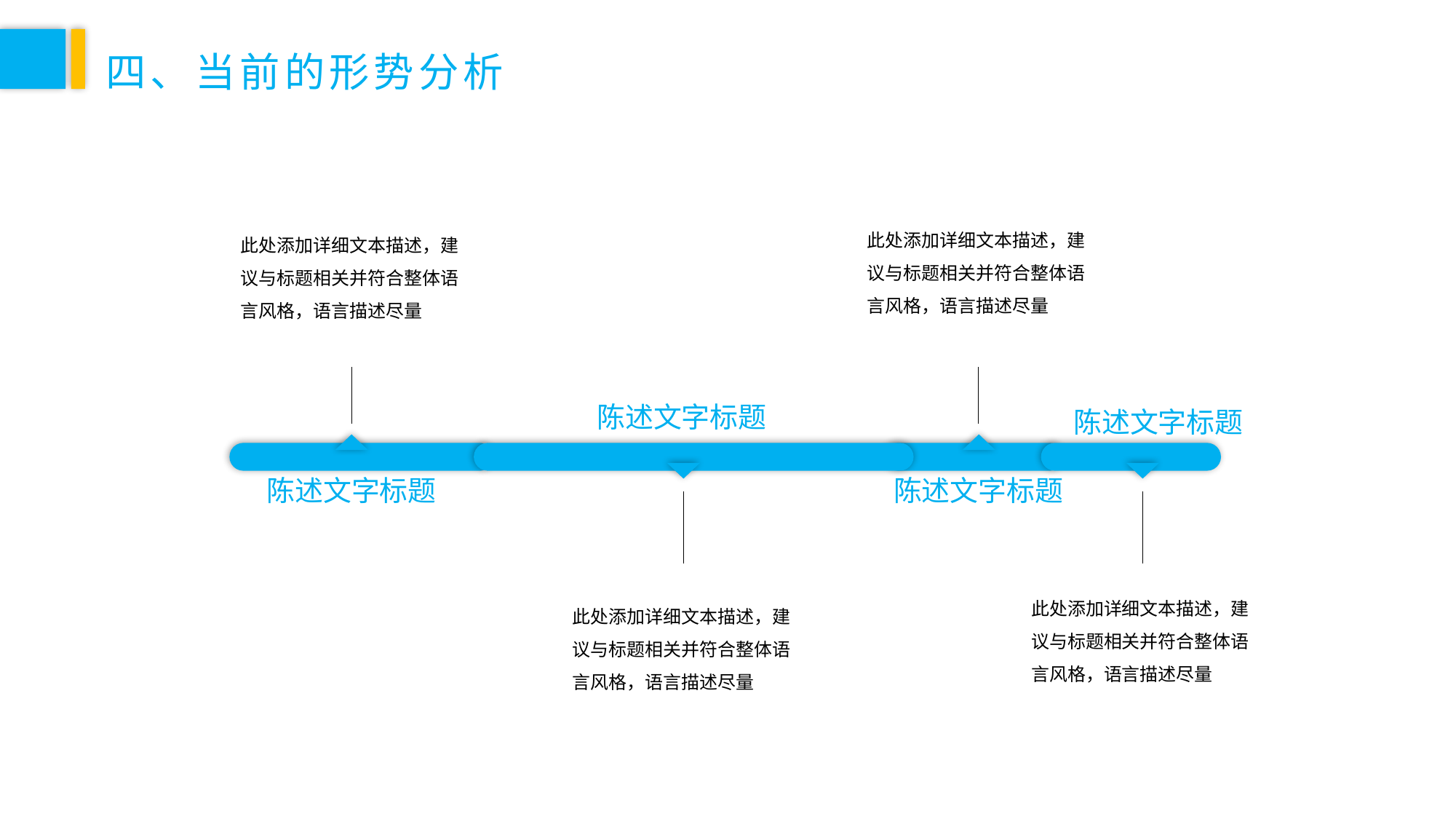

四、当前的形势分析

此处添加详细文本描述，建议与标题相关并符合整体语言风格，语言描述尽量
此处添加详细文本描述，建议与标题相关并符合整体语言风格，语言描述尽量
陈述文字标题
陈述文字标题

陈述文字标题
陈述文字标题
此处添加详细文本描述，建议与标题相关并符合整体语言风格，语言描述尽量
此处添加详细文本描述，建议与标题相关并符合整体语言风格，语言描述尽量